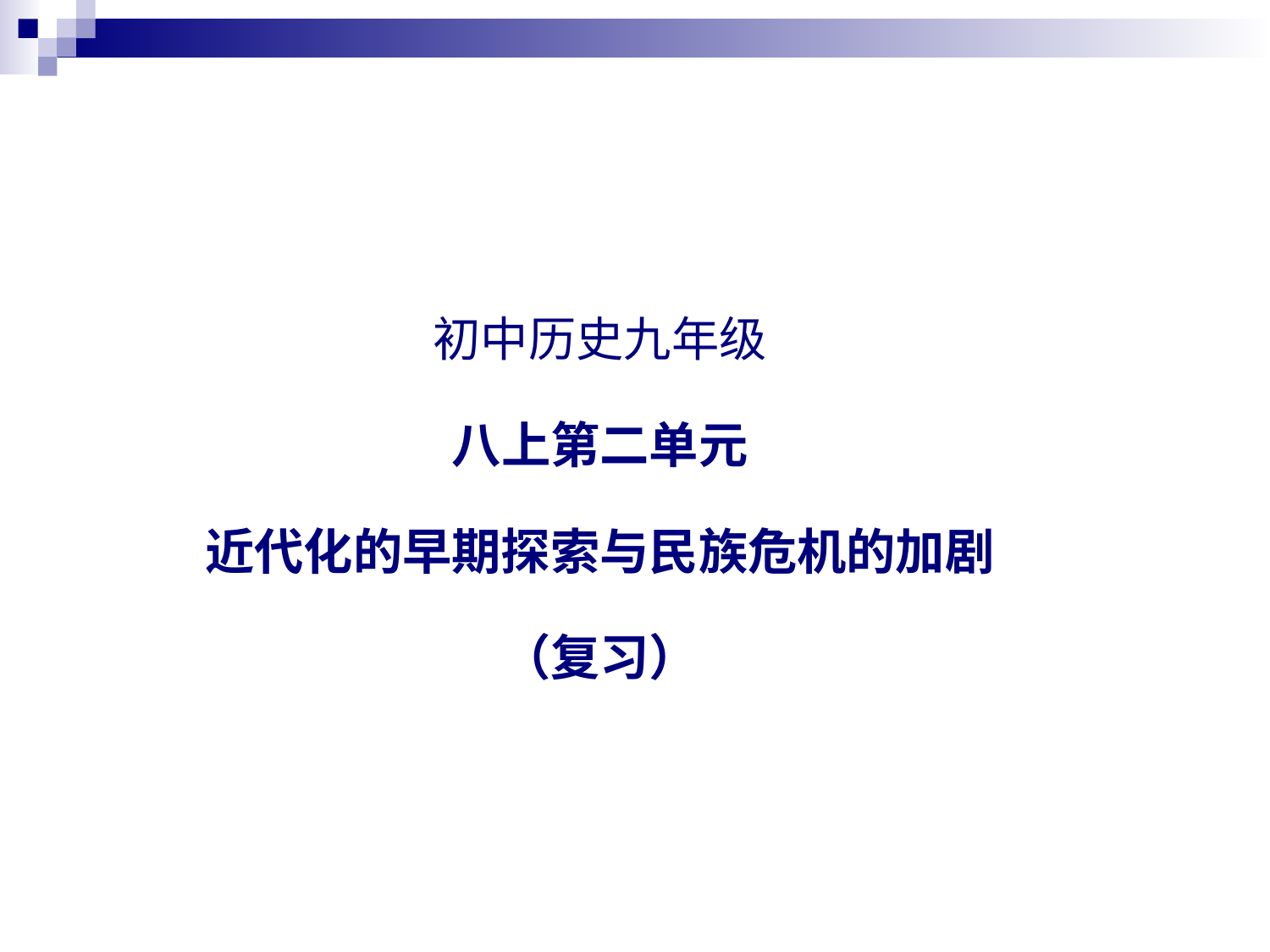

初中历史九年级
八上第二单元
近代化的早期探索与民族危机的加剧
（复习）
历史九年级